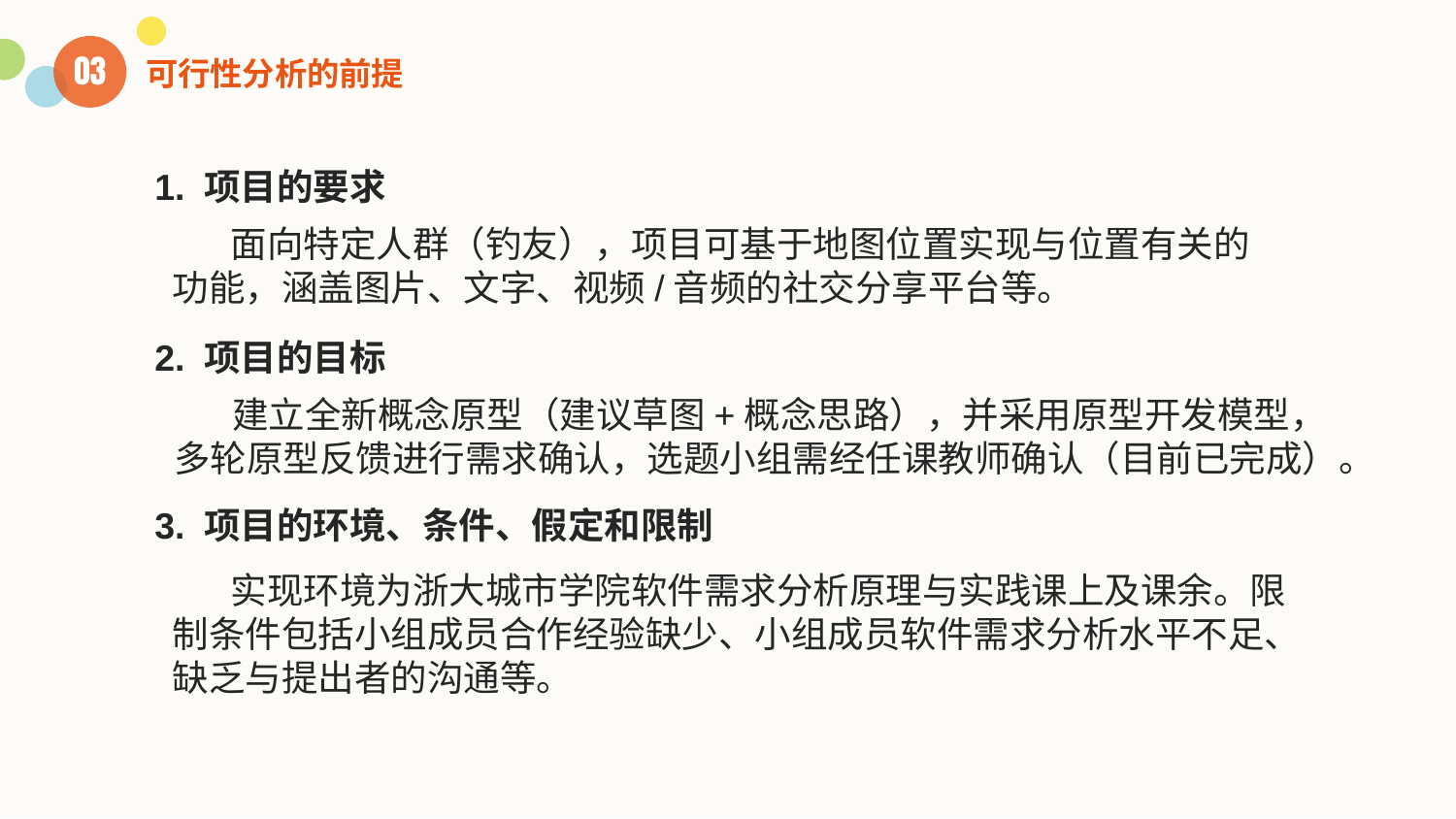

03
可行性分析的前提

1. 项目的要求
      面向特定人群（钓友），项目可基于地图位置实现与位置有关的功能，涵盖图片、文字、视频/音频的社交分享平台等。
2. 项目的目标
      建立全新概念原型（建议草图+概念思路），并采用原型开发模型，多轮原型反馈进行需求确认，选题小组需经任课教师确认（目前已完成）。
3. 项目的环境、条件、假定和限制
      实现环境为浙大城市学院软件需求分析原理与实践课上及课余。限制条件包括小组成员合作经验缺少、小组成员软件需求分析水平不足、缺乏与提出者的沟通等。